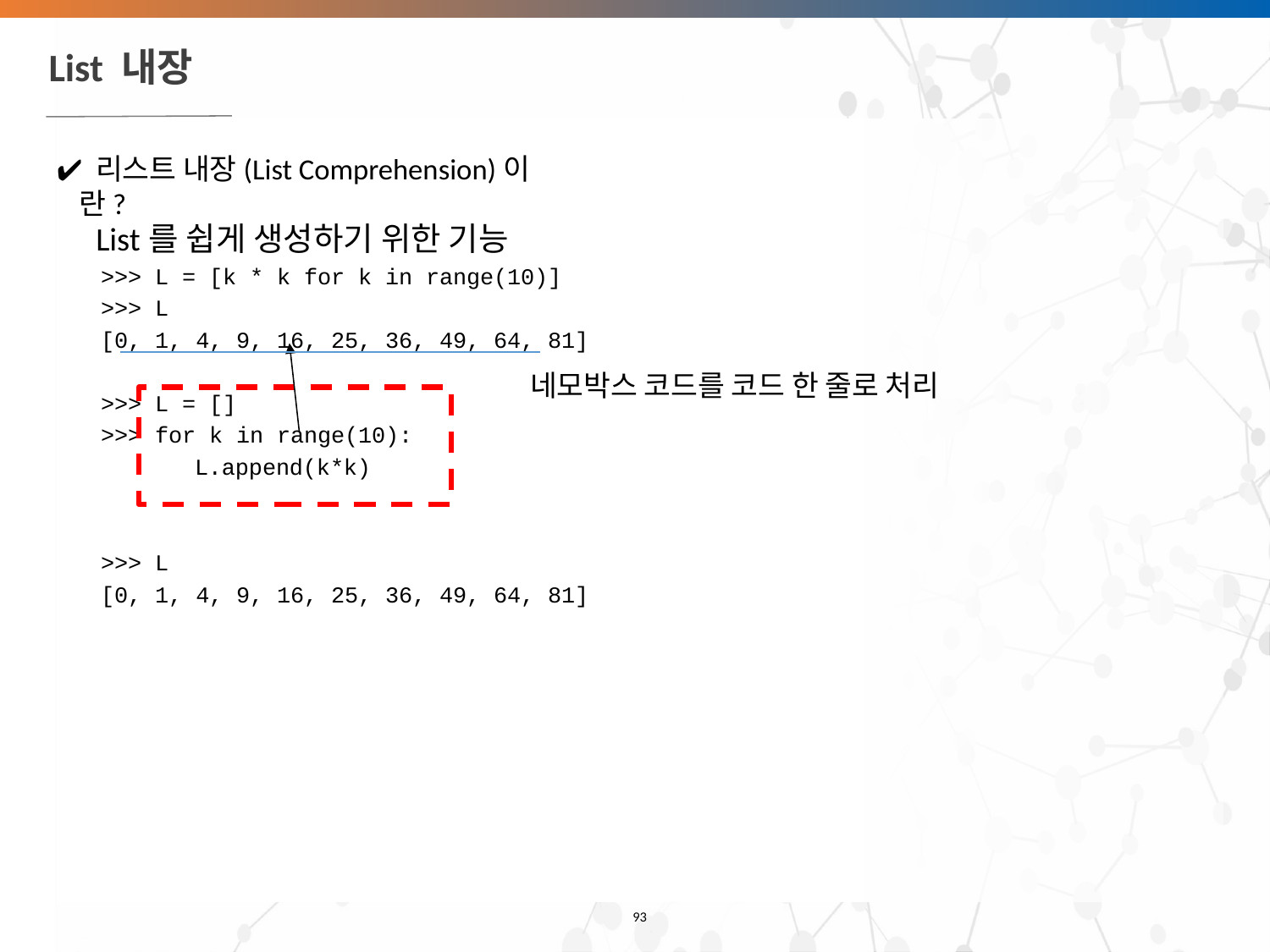

# List 내장
 리스트 내장(List Comprehension)이란?
List를 쉽게 생성하기 위한 기능
>>> L = [k * k for k in range(10)]
>>> L
[0, 1, 4, 9, 16, 25, 36, 49, 64, 81]

>>> L = []
>>> for k in range(10):
	    L.append(k*k)

>>> L
[0, 1, 4, 9, 16, 25, 36, 49, 64, 81]
네모박스 코드를 코드 한 줄로 처리

93